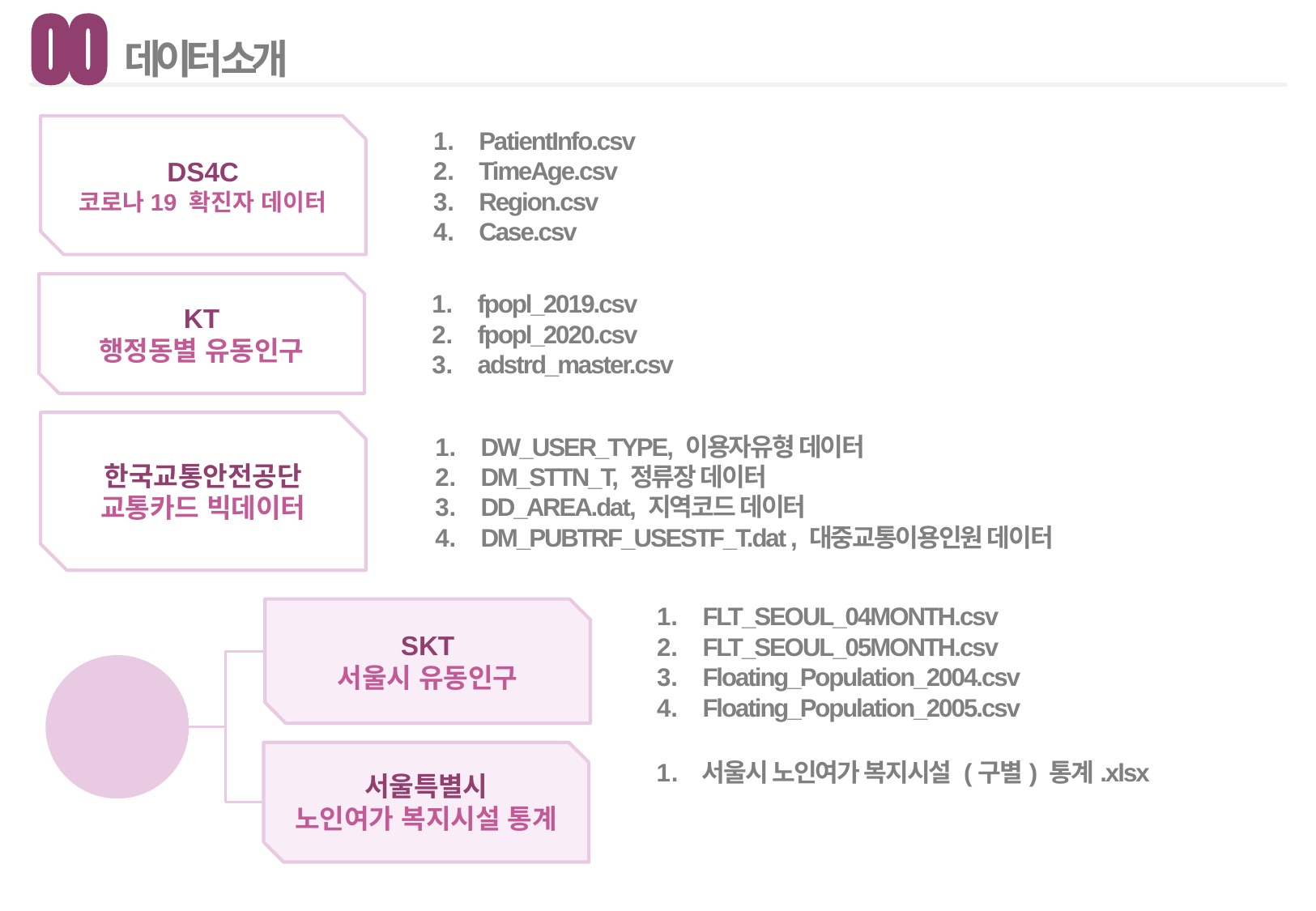

00
데이터 소개
DS4C
코로나19 확진자 데이터
PatientInfo.csv
TimeAge.csv
Region.csv
Case.csv
KT
행정동별 유동인구
fpopl_2019.csv
fpopl_2020.csv
adstrd_master.csv
DW_USER_TYPE, 이용자유형 데이터
DM_STTN_T, 정류장 데이터
DD_AREA.dat, 지역코드 데이터
DM_PUBTRF_USESTF_T.dat , 대중교통이용인원 데이터
한국교통안전공단
교통카드 빅데이터
SKT
서울시 유동인구
FLT_SEOUL_04MONTH.csv
FLT_SEOUL_05MONTH.csv
Floating_Population_2004.csv
Floating_Population_2005.csv

외부
데이터
서울특별시
노인여가 복지시설 통계
서울시 노인여가 복지시설 (구별) 통계.xlsx